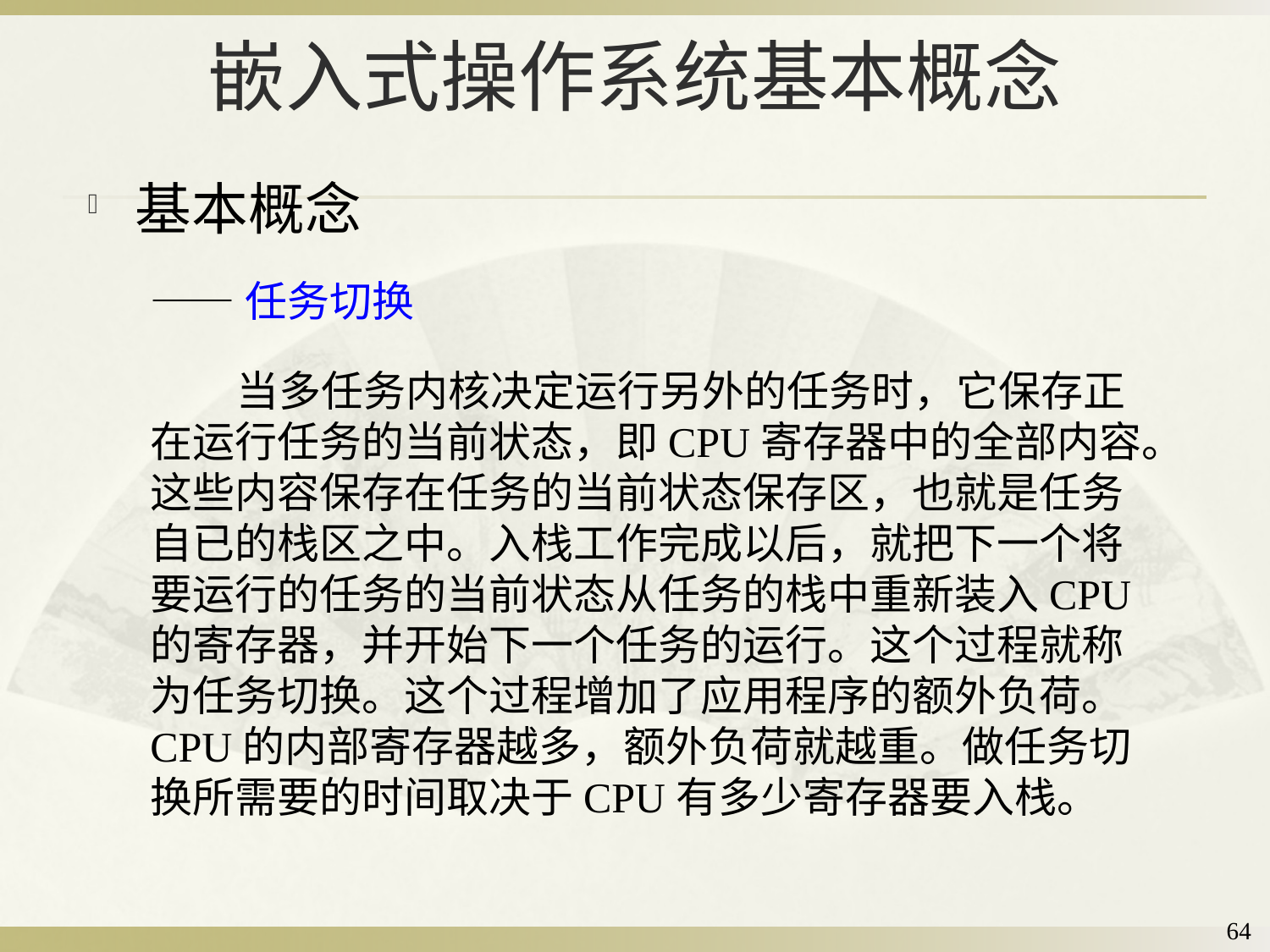

# 嵌入式操作系统基本概念
基本概念
——任务切换
        当多任务内核决定运行另外的任务时，它保存正在运行任务的当前状态，即CPU寄存器中的全部内容。这些内容保存在任务的当前状态保存区，也就是任务自已的栈区之中。入栈工作完成以后，就把下一个将要运行的任务的当前状态从任务的栈中重新装入CPU的寄存器，并开始下一个任务的运行。这个过程就称为任务切换。这个过程增加了应用程序的额外负荷。CPU的内部寄存器越多，额外负荷就越重。做任务切换所需要的时间取决于CPU有多少寄存器要入栈。